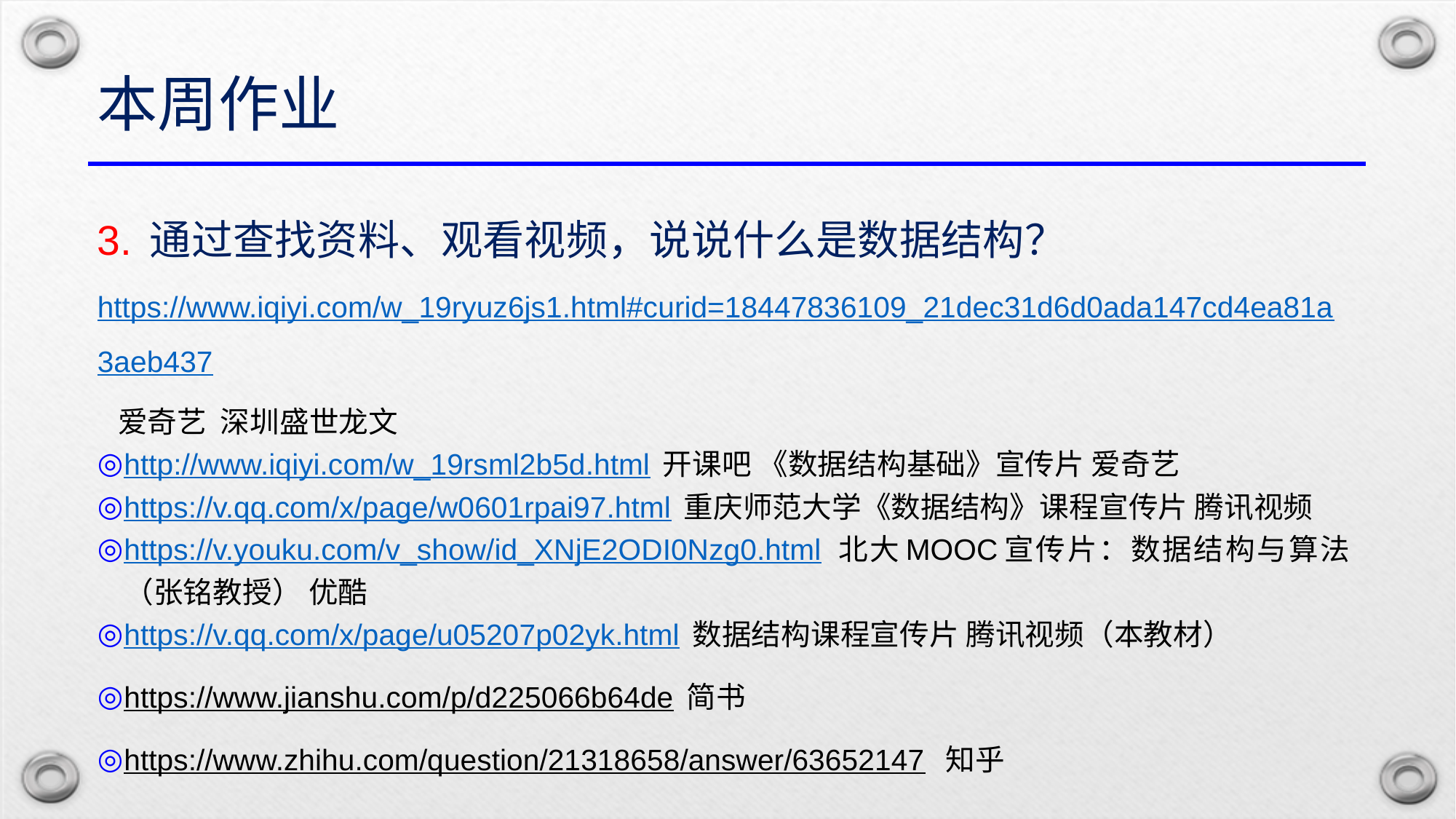

# 本周作业
3. 通过查找资料、观看视频，说说什么是数据结构？https://www.iqiyi.com/w_19ryuz6js1.html#curid=18447836109_21dec31d6d0ada147cd4ea81a3aeb437  爱奇艺  深圳盛世龙文
http://www.iqiyi.com/w_19rsml2b5d.html 开课吧 《数据结构基础》宣传片 爱奇艺
https://v.qq.com/x/page/w0601rpai97.html 重庆师范大学《数据结构》课程宣传片 腾讯视频
https://v.youku.com/v_show/id_XNjE2ODI0Nzg0.html 北大MOOC宣传片：数据结构与算法（张铭教授） 优酷
https://v.qq.com/x/page/u05207p02yk.html 数据结构课程宣传片 腾讯视频（本教材）
https://www.jianshu.com/p/d225066b64de 简书
https://www.zhihu.com/question/21318658/answer/63652147  知乎